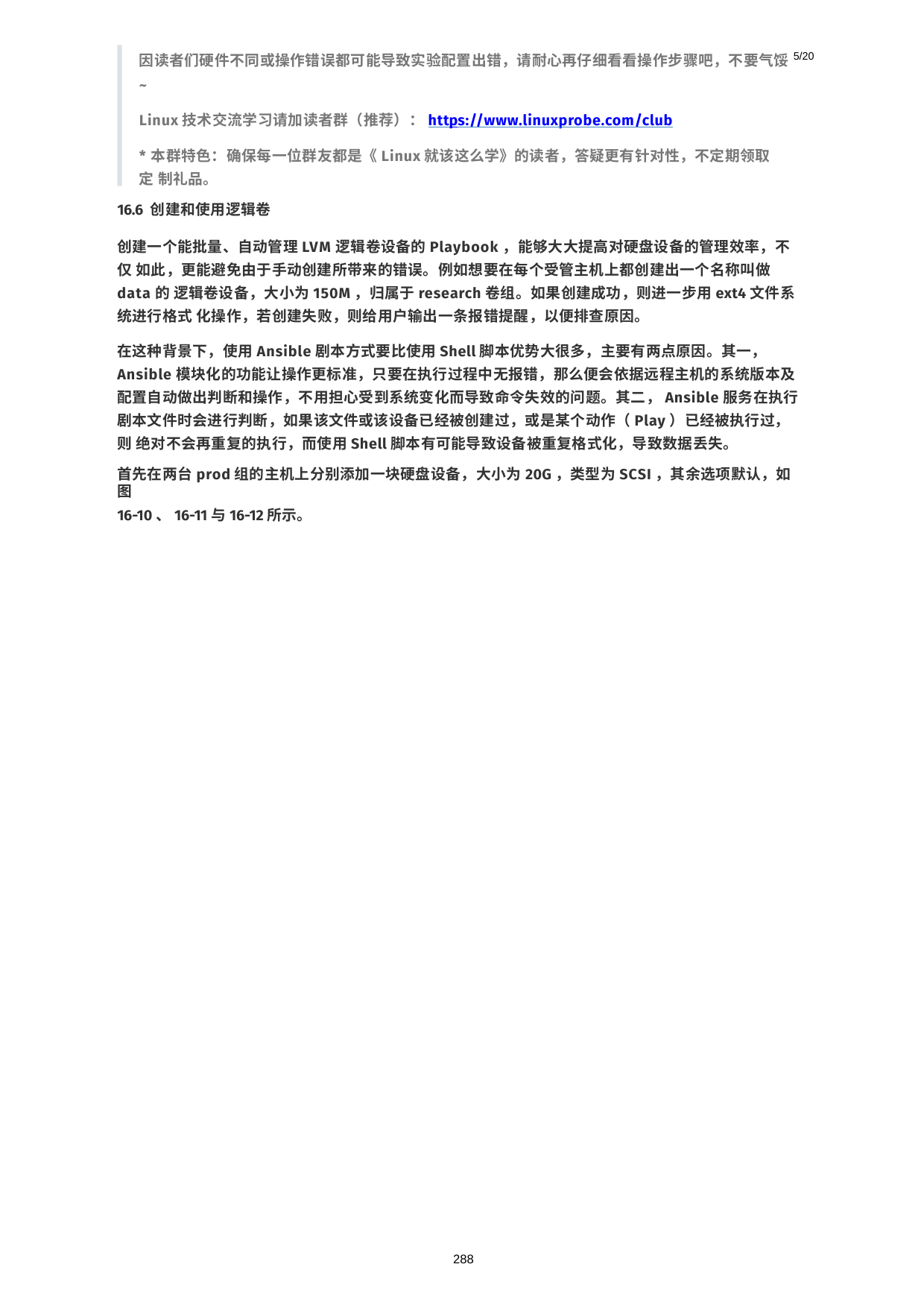

因读者们硬件不同或操作错误都可能导致实验配置出错，请耐心再仔细看看操作步骤吧，不要气馁5/20
~
Linux技术交流学习请加读者群（推荐）：https://www.linuxprobe.com/club
*本群特色：确保每一位群友都是《Linux就该这么学》的读者，答疑更有针对性，不定期领取定 制礼品。

16.6 创建和使用逻辑卷
创建一个能批量、自动管理LVM逻辑卷设备的Playbook，能够大大提高对硬盘设备的管理效率，不仅 如此，更能避免由于手动创建所带来的错误。例如想要在每个受管主机上都创建出一个名称叫做data的 逻辑卷设备，大小为150M，归属于research卷组。如果创建成功，则进一步用ext4文件系统进行格式 化操作，若创建失败，则给用户输出一条报错提醒，以便排查原因。
在这种背景下，使用Ansible剧本方式要比使用Shell脚本优势大很多，主要有两点原因。其一，  Ansible模块化的功能让操作更标准，只要在执行过程中无报错，那么便会依据远程主机的系统版本及 配置自动做出判断和操作，不用担心受到系统变化而导致命令失效的问题。其二，Ansible服务在执行 剧本文件时会进行判断，如果该文件或该设备已经被创建过，或是某个动作（Play）已经被执行过，则 绝对不会再重复的执行，而使用Shell脚本有可能导致设备被重复格式化，导致数据丢失。

首先在两台prod组的主机上分别添加一块硬盘设备，大小为20G，类型为SCSI，其余选项默认，如图
16-10、16-11与16-12所示。

288